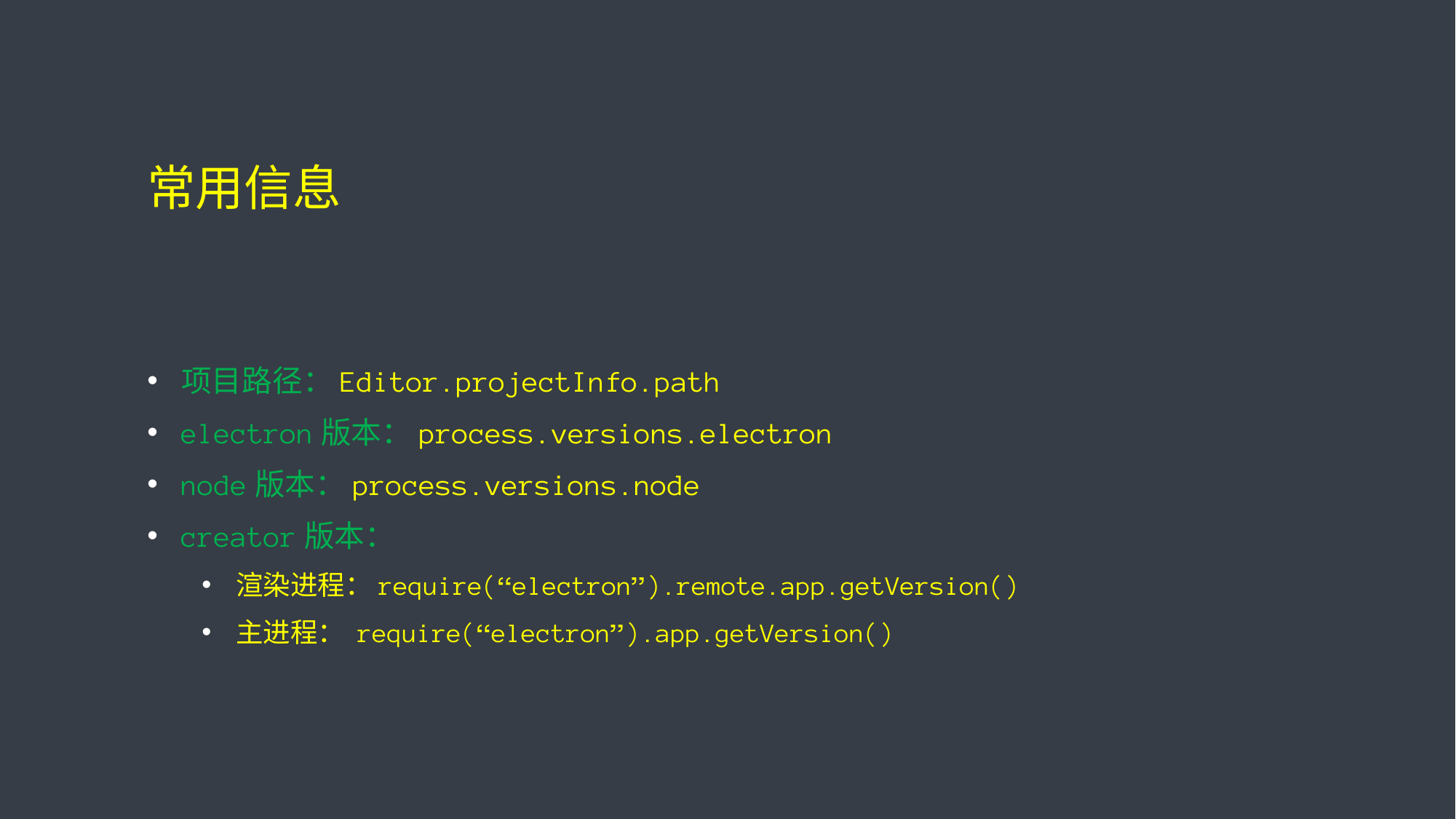

# 常用信息
项目路径：Editor.projectInfo.path
electron版本：process.versions.electron
node版本：process.versions.node
creator版本：
渲染进程：require(“electron”).remote.app.getVersion()
主进程： require(“electron”).app.getVersion()